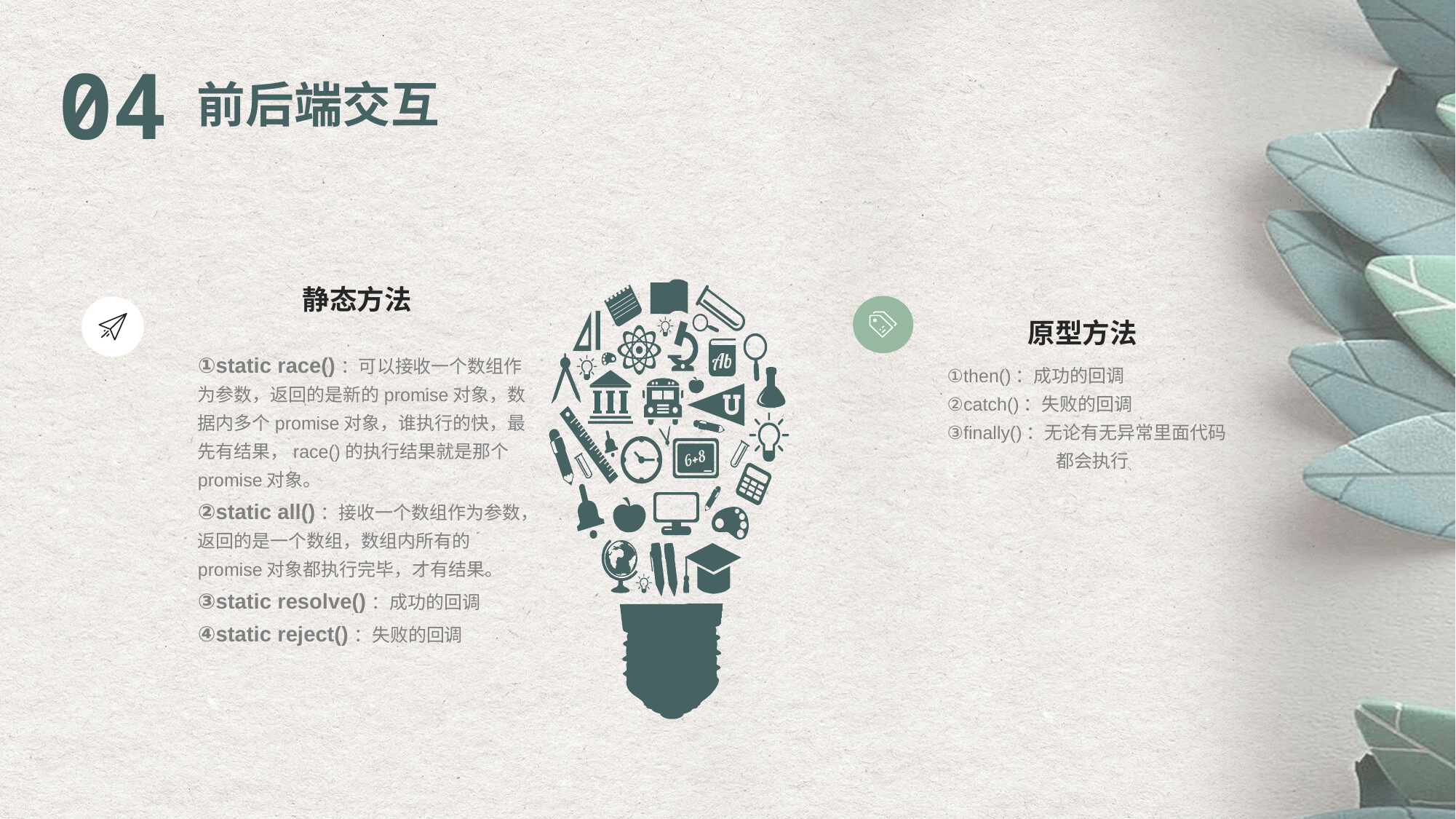

04
前后端交互
静态方法
①static race()：可以接收一个数组作为参数，返回的是新的promise对象，数据内多个promise对象，谁执行的快，最先有结果，race()的执行结果就是那个promise对象。
②static all()：接收一个数组作为参数，返回的是一个数组，数组内所有的promise对象都执行完毕，才有结果。
③static resolve()：成功的回调
④static reject()：失败的回调

原型方法
①then()：成功的回调
②catch()：失败的回调
③finally()：无论有无异常里面代码	都会执行